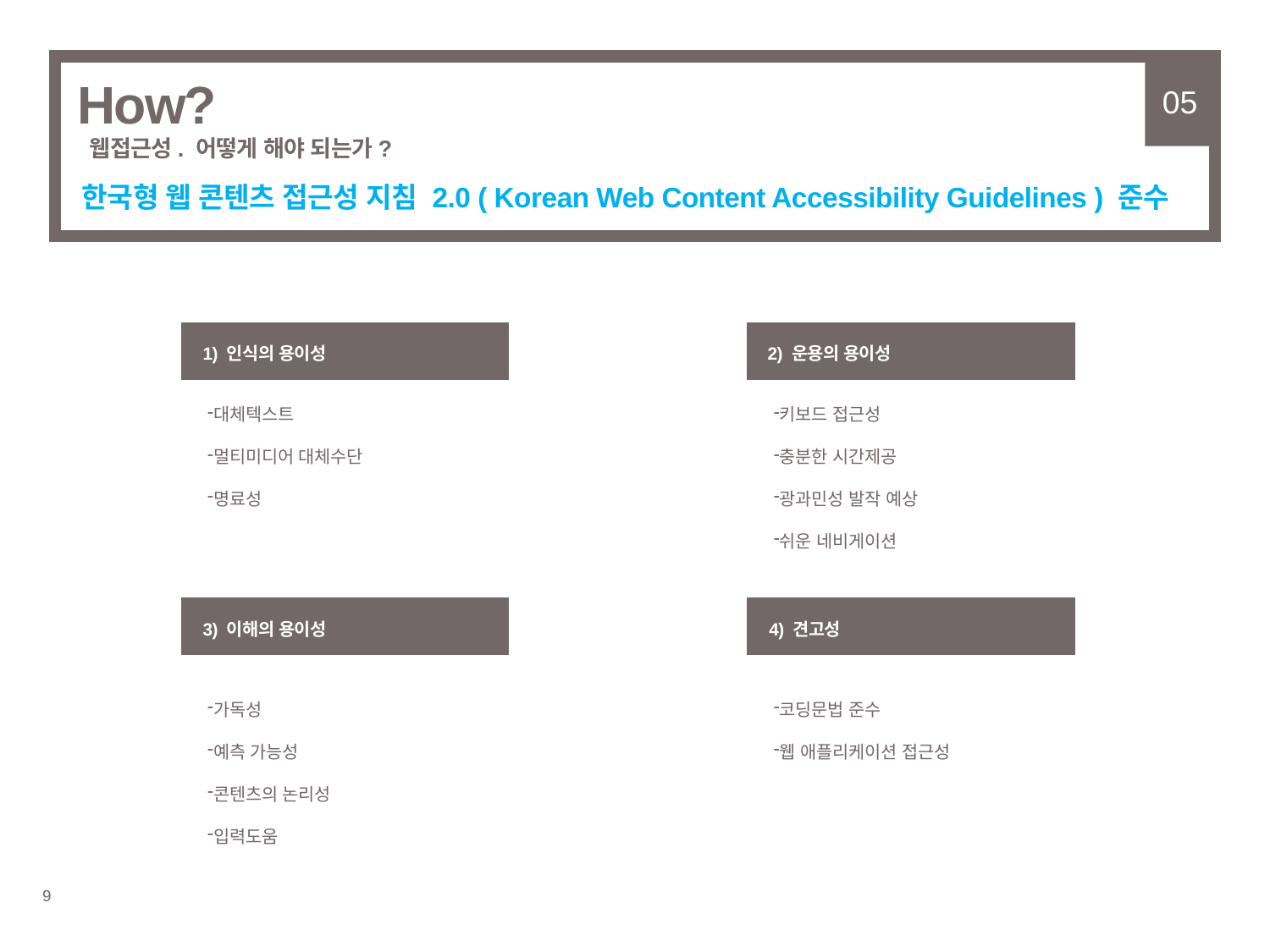

How?
 웹접근성. 어떻게 해야 되는가?
05
한국형 웹 콘텐츠 접근성 지침 2.0 ( Korean Web Content Accessibility Guidelines ) 준수

1) 인식의 용이성

2) 운용의 용이성
대체텍스트
멀티미디어 대체수단
명료성
키보드 접근성
충분한 시간제공
광과민성 발작 예상
쉬운 네비게이션

3) 이해의 용이성

4) 견고성
가독성
예측 가능성
콘텐츠의 논리성
입력도움
코딩문법 준수
웹 애플리케이션 접근성